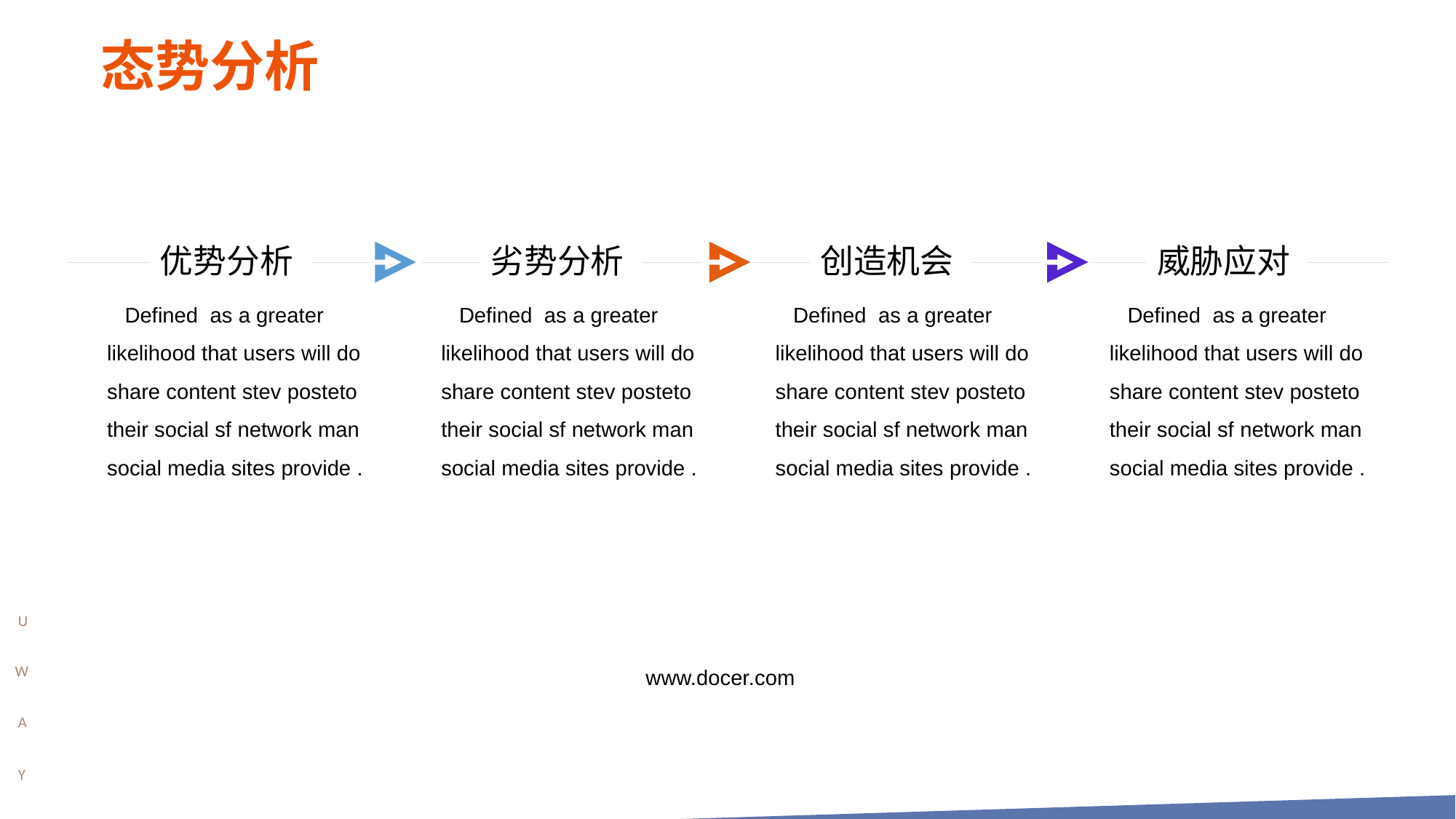

态势分析

优势分析
   Defined  as a greater likelihood that users will do share content stev posteto their social sf network man social media sites provide .
劣势分析
   Defined  as a greater likelihood that users will do share content stev posteto their social sf network man social media sites provide .
创造机会
   Defined  as a greater likelihood that users will do share content stev posteto their social sf network man social media sites provide .
威胁应对
   Defined  as a greater likelihood that users will do share content stev posteto their social sf network man social media sites provide .

U
W
A
Y
www.docer.com